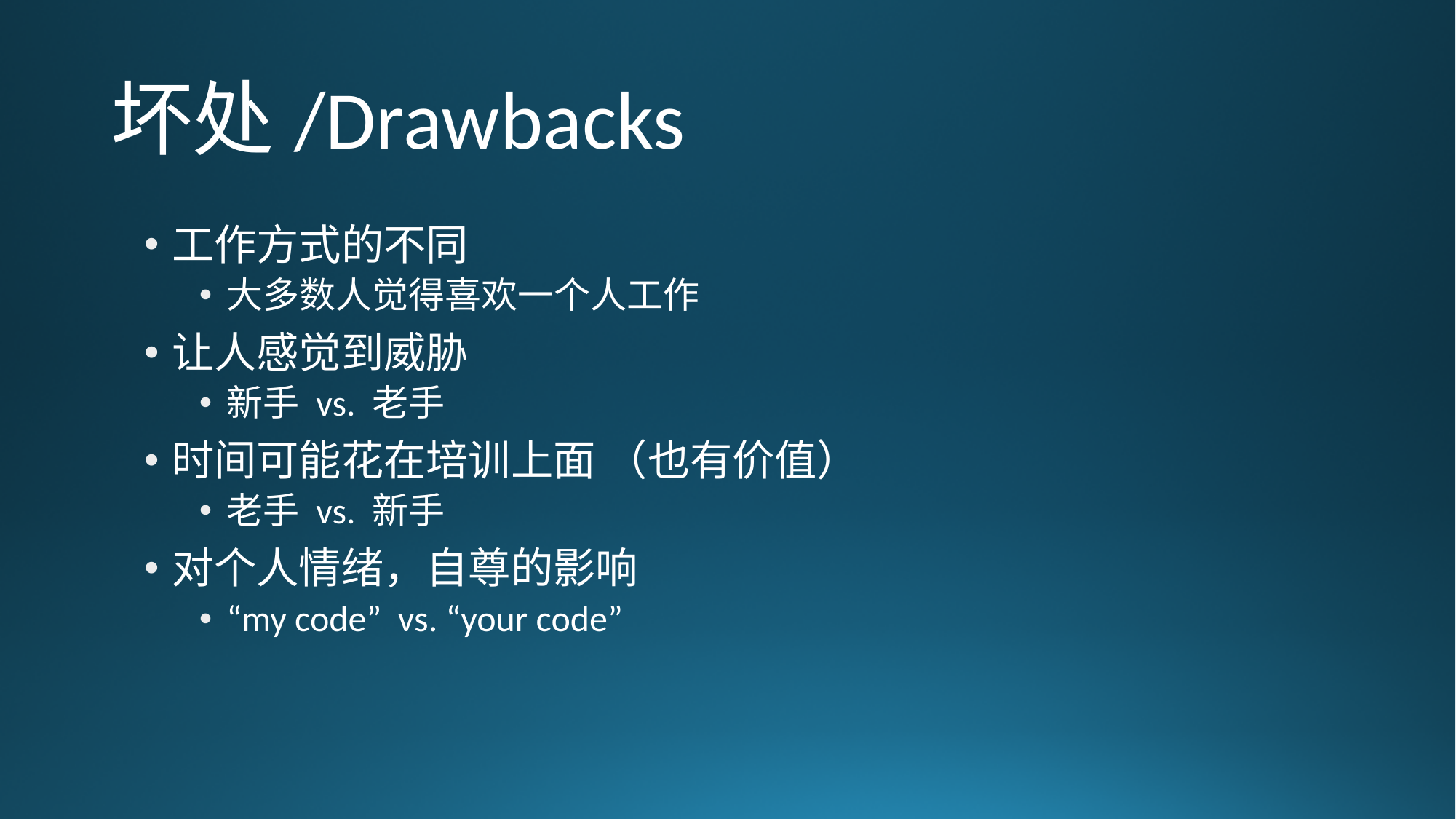

# 坏处/Drawbacks
工作方式的不同
大多数人觉得喜欢一个人工作
让人感觉到威胁
新手 vs. 老手
时间可能花在培训上面 （也有价值）
老手 vs. 新手
对个人情绪，自尊的影响
“my code”  vs. “your code”